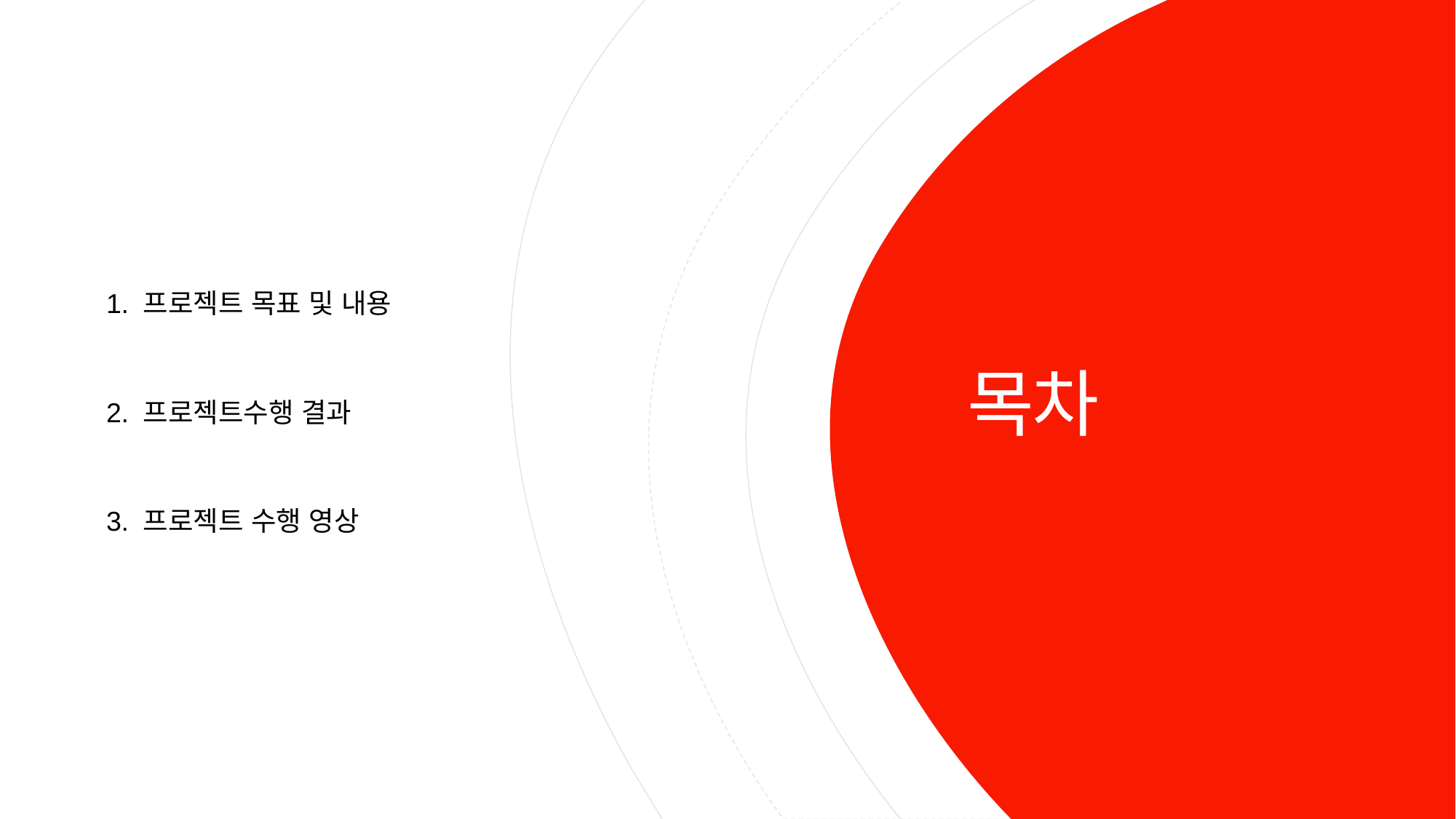

1. 프로젝트 목표 및 내용

2. 프로젝트수행 결과

3. 프로젝트 수행 영상
# 목차